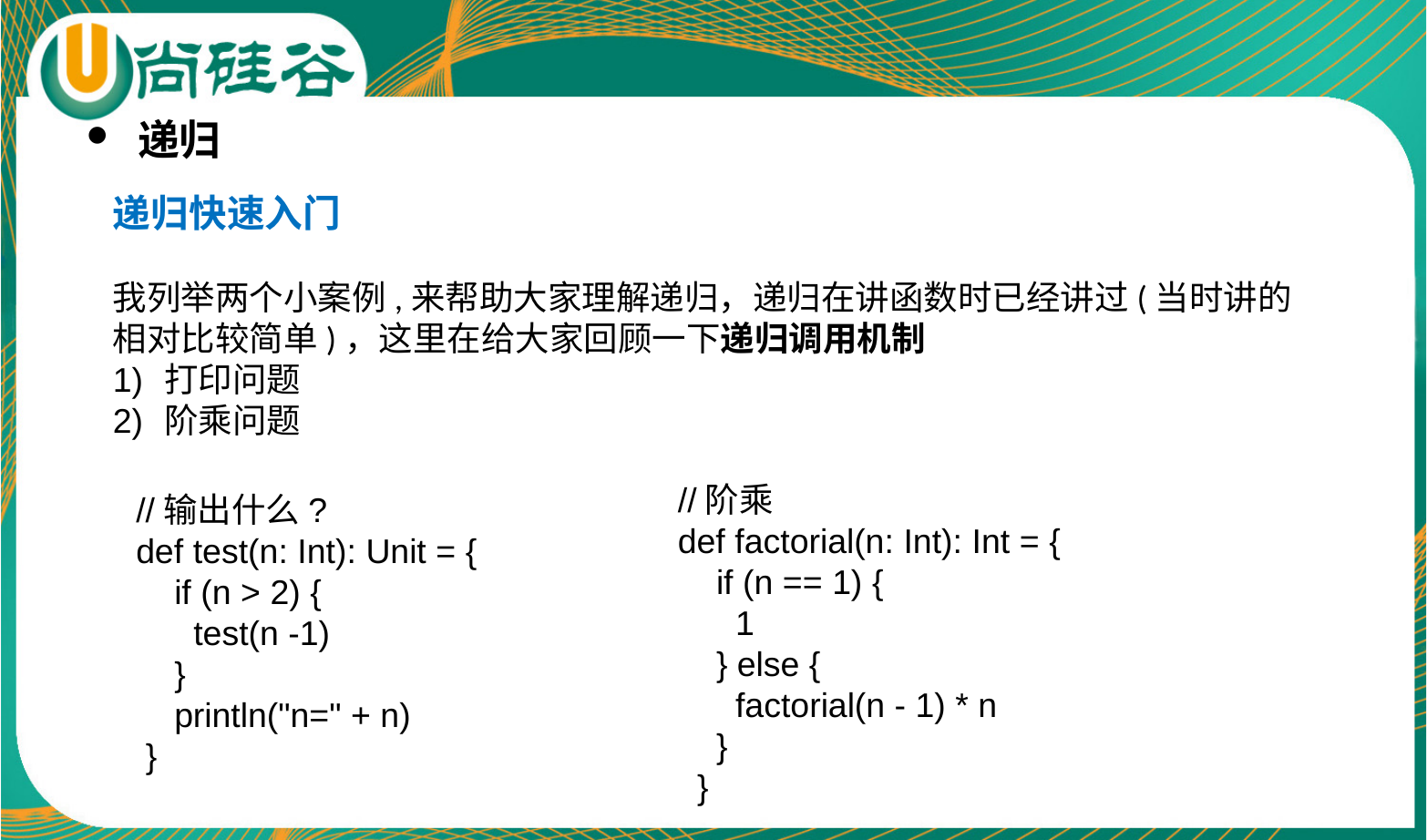

递归
递归快速入门

我列举两个小案例,来帮助大家理解递归，递归在讲函数时已经讲过(当时讲的相对比较简单)，这里在给大家回顾一下递归调用机制
打印问题
阶乘问题

//阶乘
def factorial(n: Int): Int = {
    if (n == 1) {
      1
    } else {
      factorial(n - 1) * n
    }
  }
//输出什么?
def test(n: Int): Unit = {
    if (n > 2) {
      test(n -1)
    }
    println("n=" + n)
 }